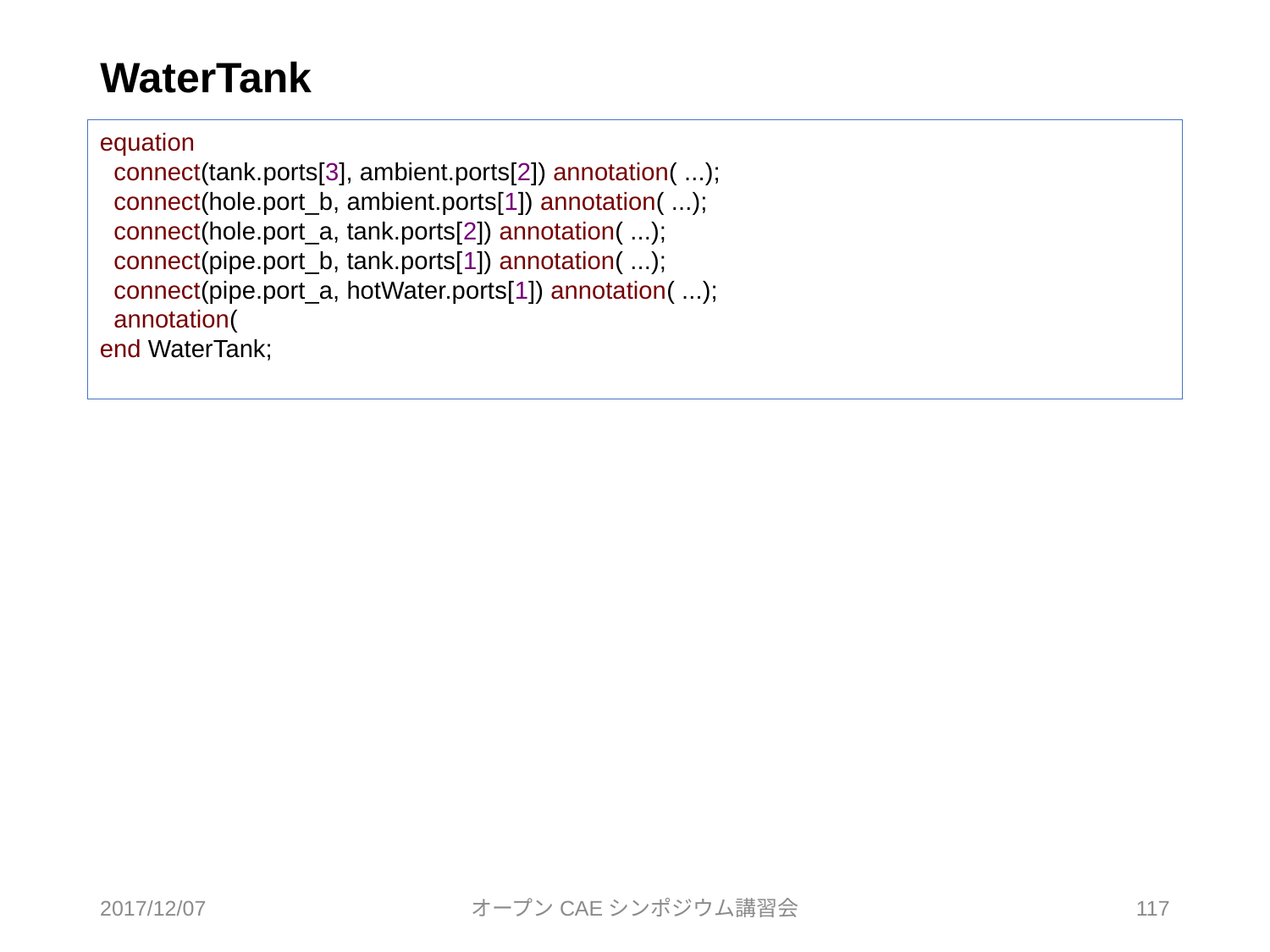

# WaterTank
equation
  connect(tank.ports[3], ambient.ports[2]) annotation( ...);
  connect(hole.port_b, ambient.ports[1]) annotation( ...);
  connect(hole.port_a, tank.ports[2]) annotation( ...);
  connect(pipe.port_b, tank.ports[1]) annotation( ...);
  connect(pipe.port_a, hotWater.ports[1]) annotation( ...);
  annotation(
end WaterTank;

2017/12/07
オープンCAEシンポジウム講習会
117